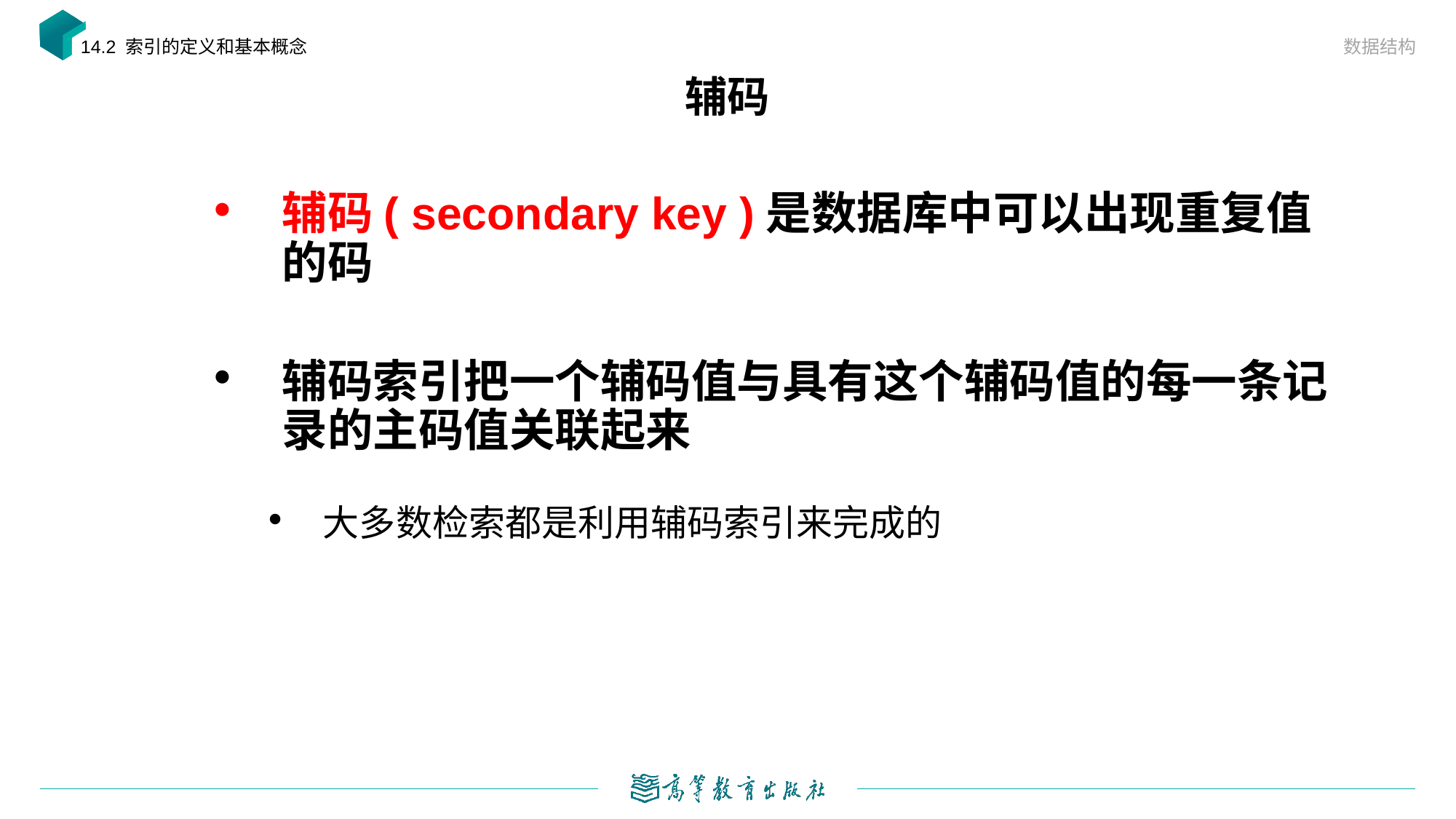

数据结构
14.2 索引的定义和基本概念
# 辅码
辅码( secondary key )是数据库中可以出现重复值的码

辅码索引把一个辅码值与具有这个辅码值的每一条记录的主码值关联起来

大多数检索都是利用辅码索引来完成的